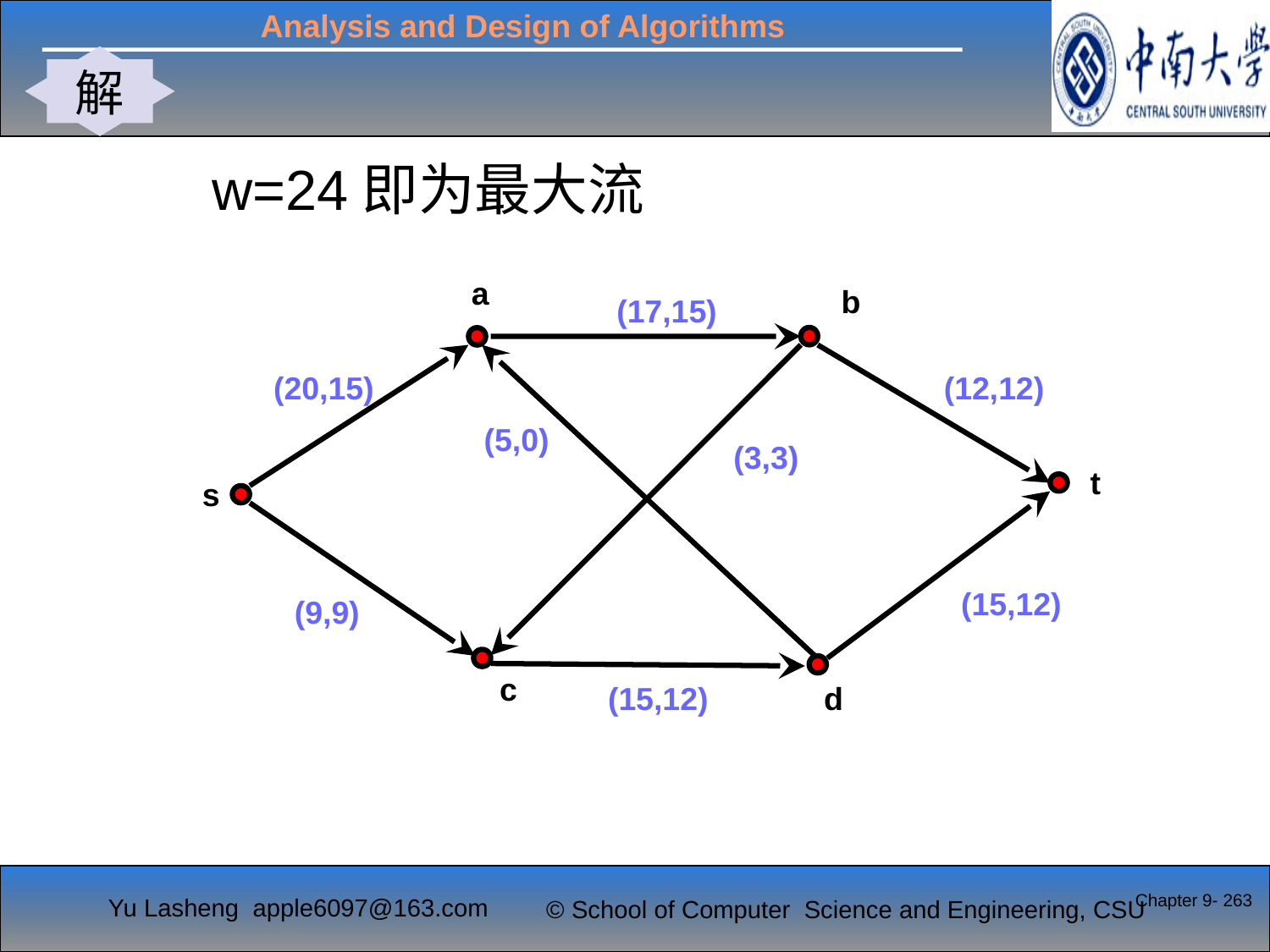

解
#
w=24即为最大流
a
b
(17,15)

(20,15)
(12,12)
(5,0)
(3,3)
t
s

(15,12)
(9,9)

c

(15,12)
d
Chapter 9- 263